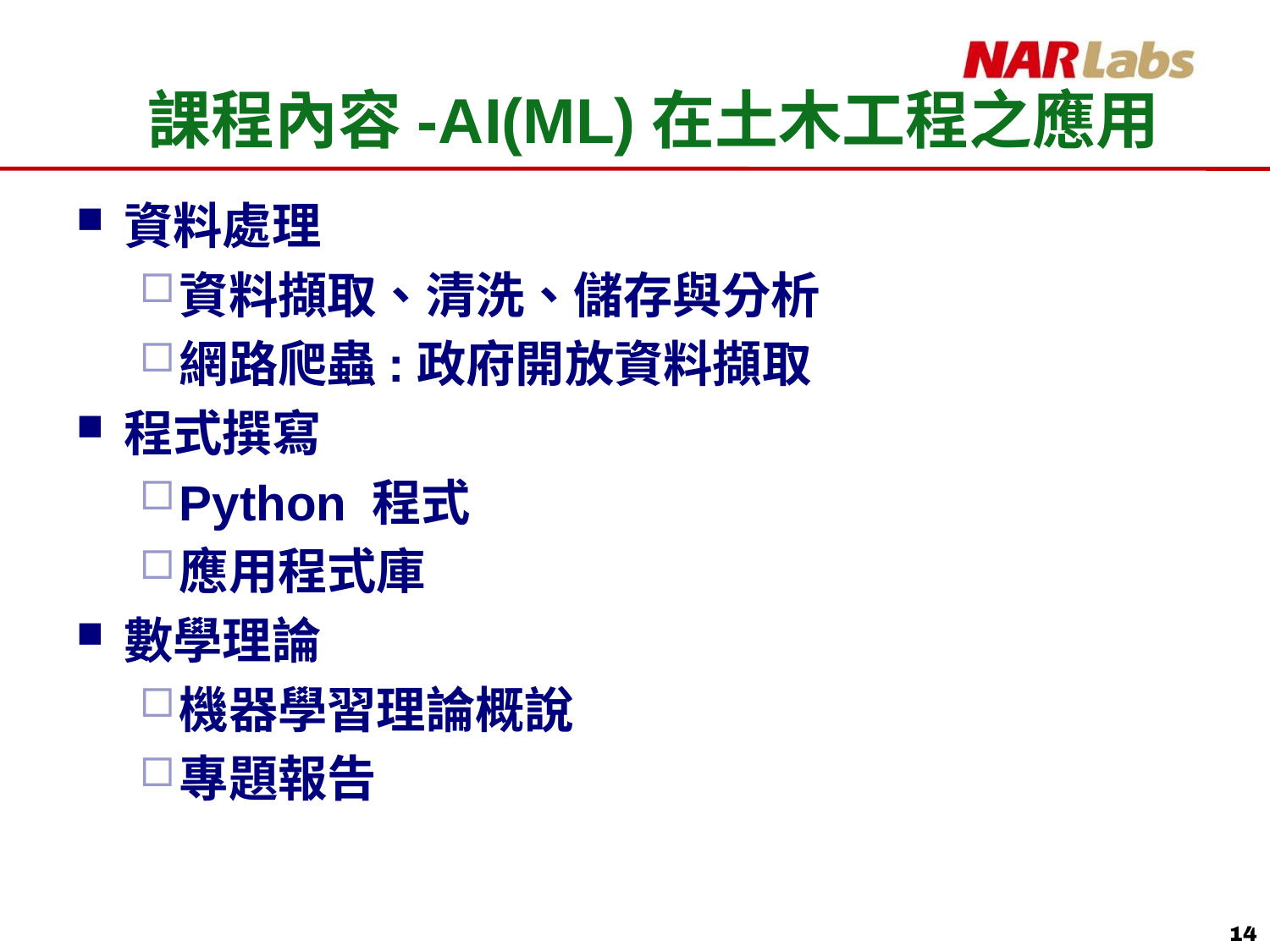

# 課程內容-AI(ML)在土木工程之應用
資料處理
資料擷取、清洗、儲存與分析
網路爬蟲:政府開放資料擷取
程式撰寫
Python 程式
應用程式庫
數學理論
機器學習理論概說
專題報告
14